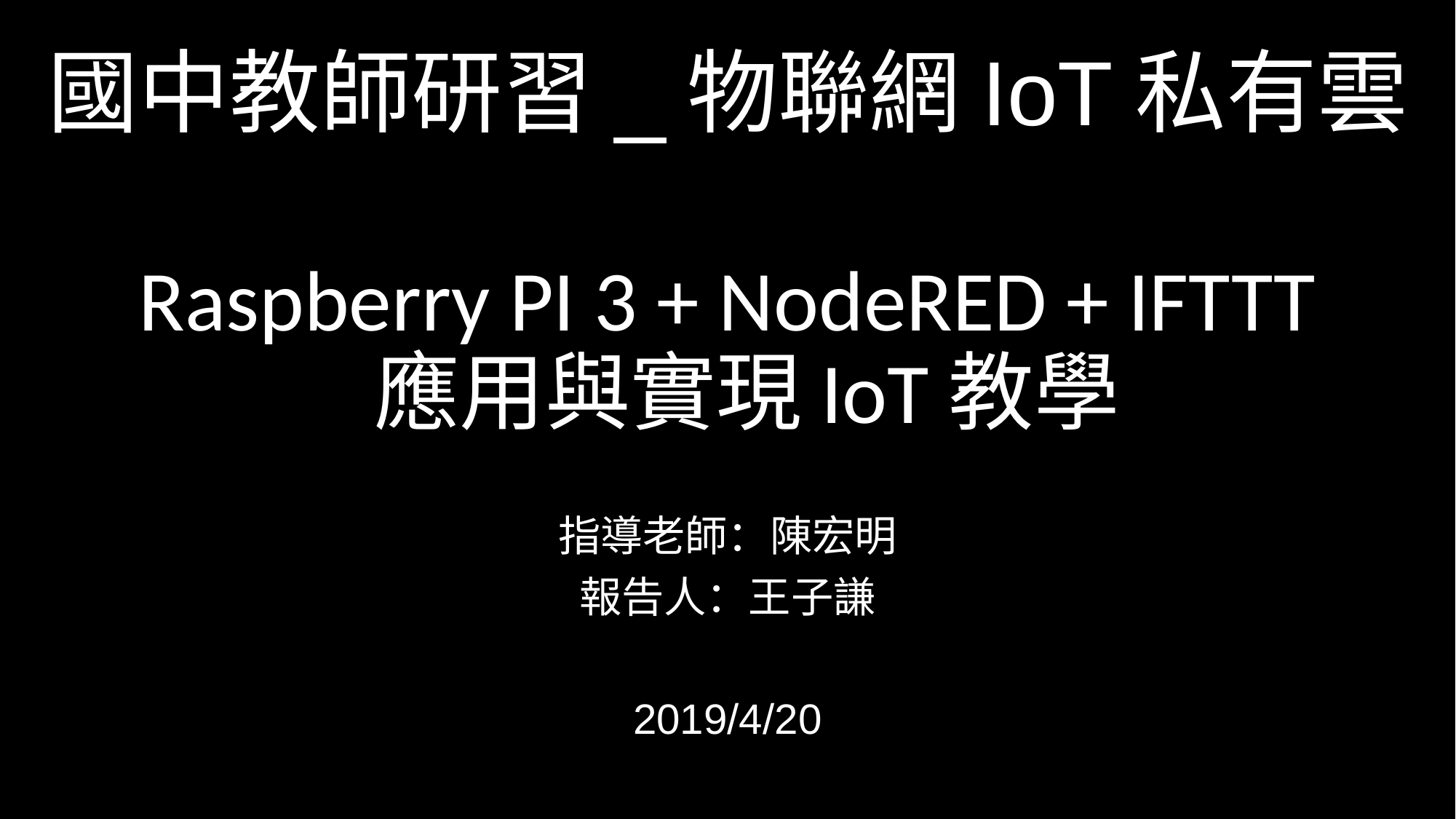

國中教師研習_物聯網IoT私有雲
# Raspberry PI 3 + NodeRED + IFTTT 應用與實現IoT教學
指導老師：陳宏明
報告人：王子謙

2019/4/20